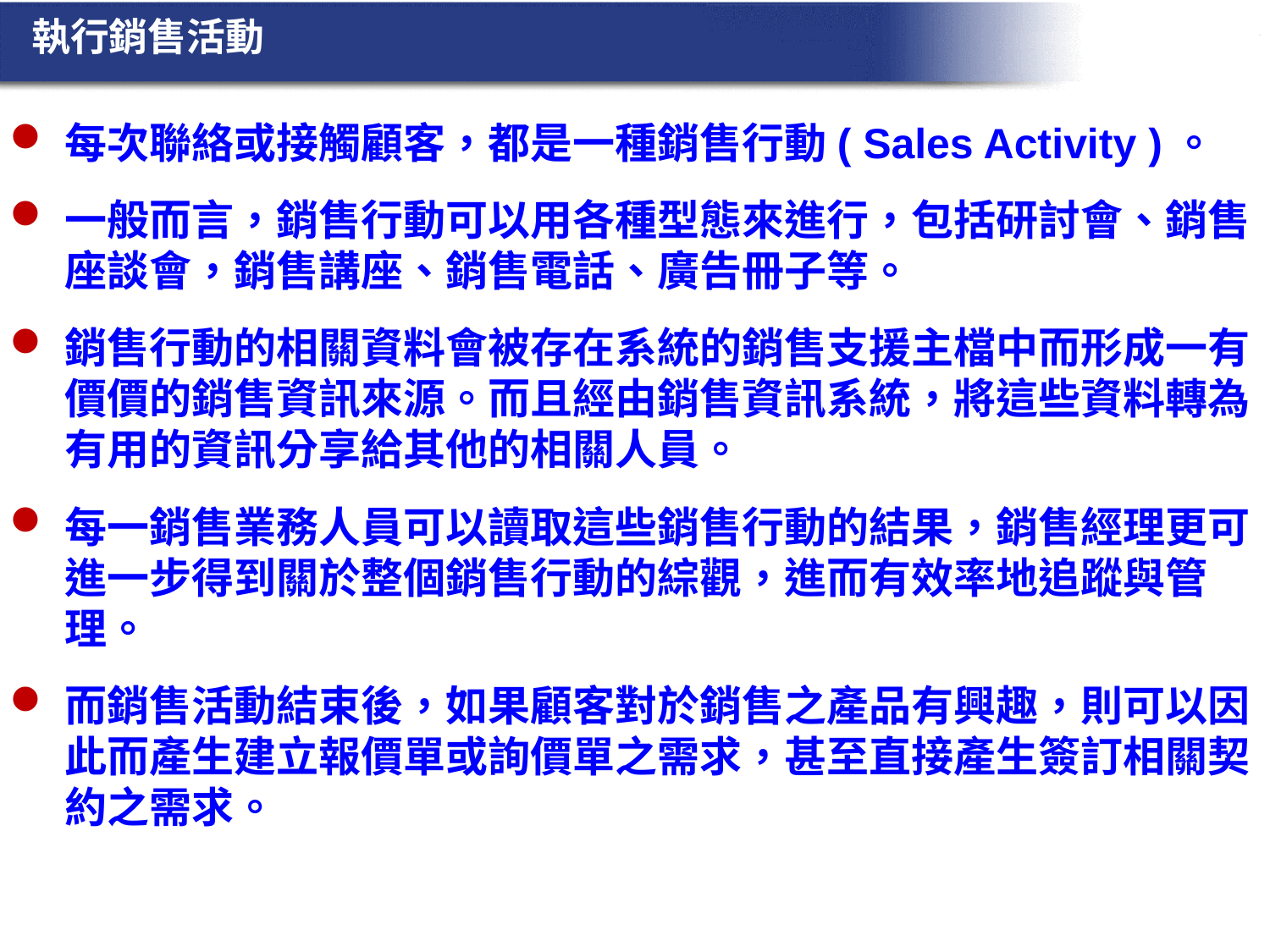

執行銷售活動
每次聯絡或接觸顧客，都是一種銷售行動( Sales Activity )。
一般而言，銷售行動可以用各種型態來進行，包括研討會、銷售座談會，銷售講座、銷售電話、廣告冊子等。
銷售行動的相關資料會被存在系統的銷售支援主檔中而形成一有價價的銷售資訊來源。而且經由銷售資訊系統，將這些資料轉為有用的資訊分享給其他的相關人員。
每一銷售業務人員可以讀取這些銷售行動的結果，銷售經理更可進一步得到關於整個銷售行動的綜觀，進而有效率地追蹤與管理。
而銷售活動結束後，如果顧客對於銷售之產品有興趣，則可以因此而產生建立報價單或詢價單之需求，甚至直接產生簽訂相關契約之需求。